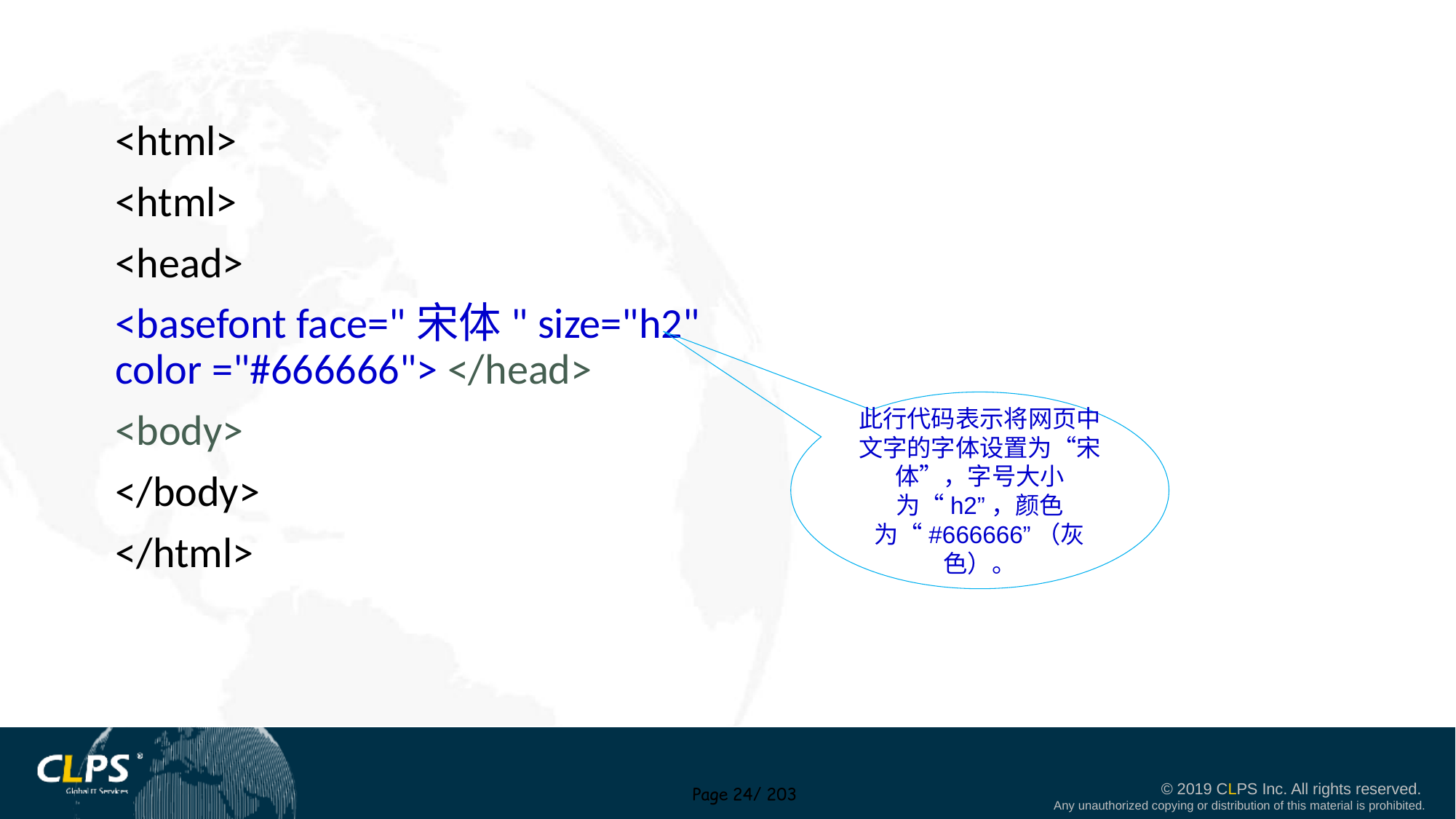

<html>
<html>
<head>
<basefont face="宋体" size="h2" color ="#666666"> </head>
<body>
</body>
</html>
此行代码表示将网页中文字的字体设置为“宋体”，字号大小为“h2”，颜色为“#666666”（灰色）。
Page 24/ 203